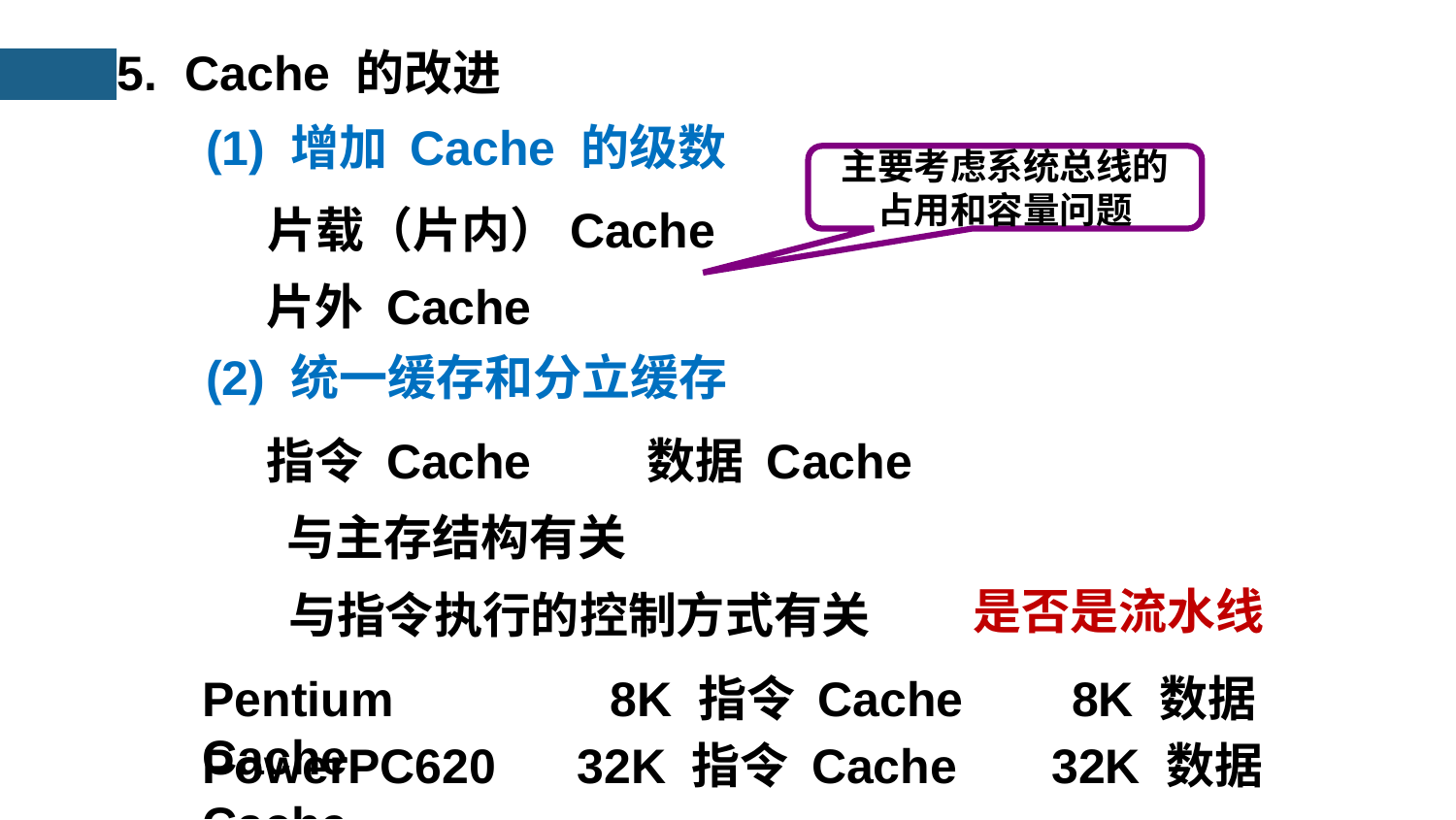

5.  Cache 的改进
(1) 增加 Cache 的级数
主要考虑系统总线的占用和容量问题
片载（片内）Cache
片外 Cache
(2) 统一缓存和分立缓存
指令 Cache
数据 Cache
与主存结构有关
是否是流水线
与指令执行的控制方式有关
Pentium                8K 指令 Cache        8K 数据 Cache
PowerPC620      32K 指令 Cache       32K 数据 Cache